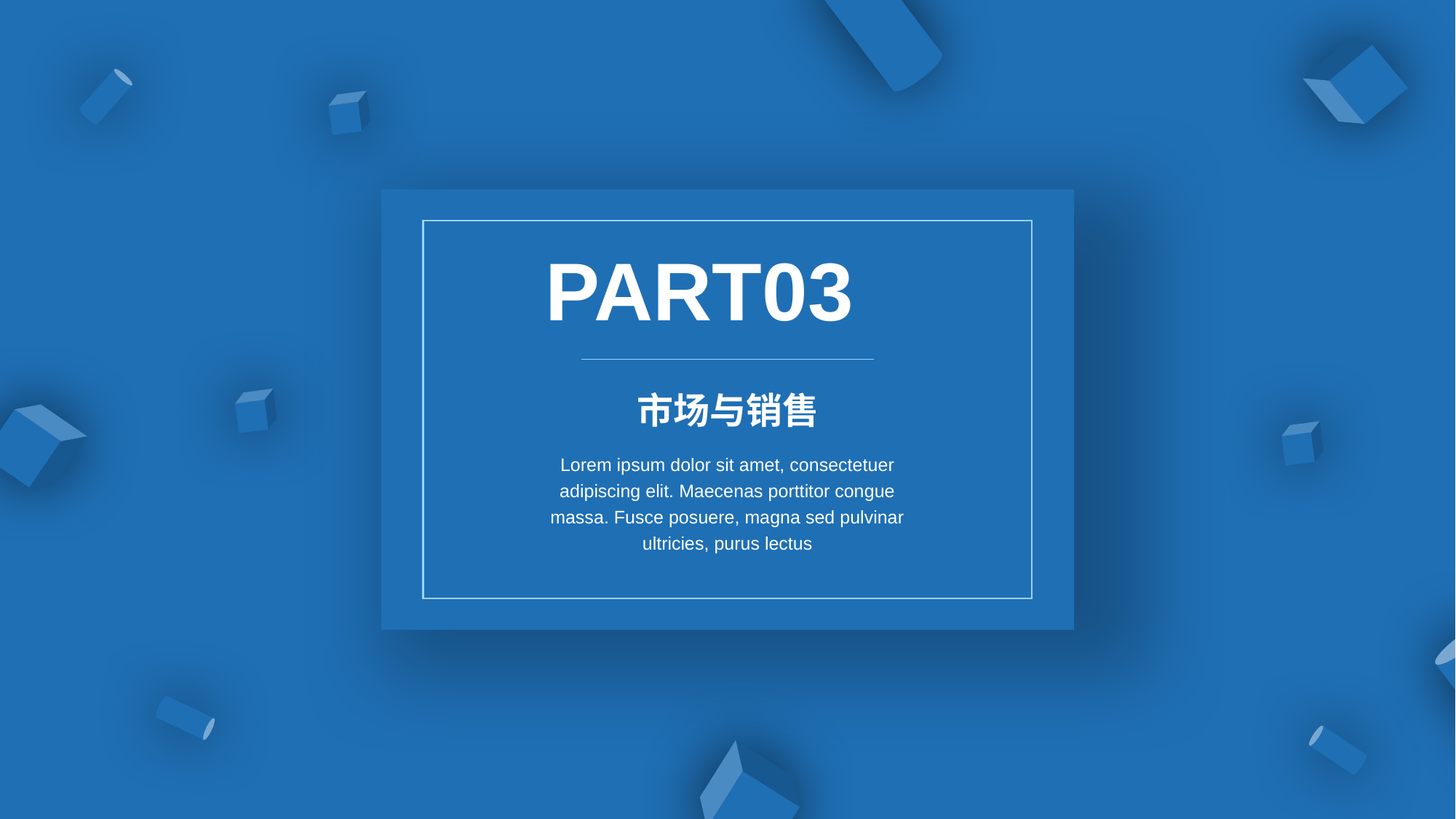

PART03
市场与销售

Lorem ipsum dolor sit amet, consectetuer adipiscing elit. Maecenas porttitor congue massa. Fusce posuere, magna sed pulvinar ultricies, purus lectus